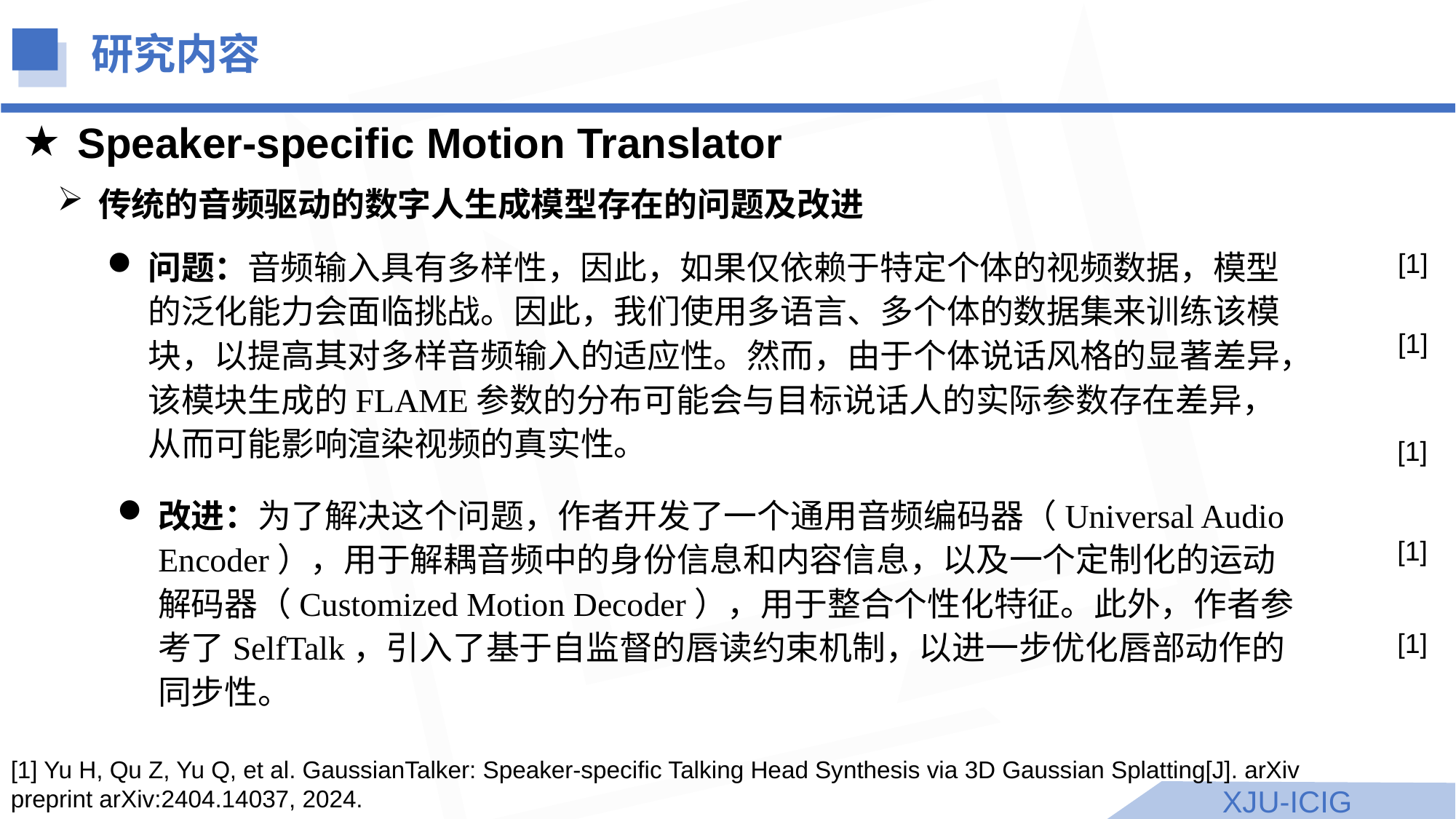

研究内容

Speaker-specific Motion Translator
传统的音频驱动的数字人生成模型存在的问题及改进
问题：音频输入具有多样性，因此，如果仅依赖于特定个体的视频数据，模型的泛化能力会面临挑战。因此，我们使用多语言、多个体的数据集来训练该模块，以提高其对多样音频输入的适应性。然而，由于个体说话风格的显著差异，该模块生成的FLAME参数的分布可能会与目标说话人的实际参数存在差异，从而可能影响渲染视频的真实性。
[1]
[1]
[1]
改进：为了解决这个问题，作者开发了一个通用音频编码器（Universal Audio Encoder），用于解耦音频中的身份信息和内容信息，以及一个定制化的运动解码器（Customized Motion Decoder），用于整合个性化特征。此外，作者参考了SelfTalk，引入了基于自监督的唇读约束机制，以进一步优化唇部动作的同步性。
[1]
[1]
[1] Yu H, Qu Z, Yu Q, et al. GaussianTalker: Speaker-specific Talking Head Synthesis via 3D Gaussian Splatting[J]. arXiv preprint arXiv:2404.14037, 2024.
XJU-ICIG